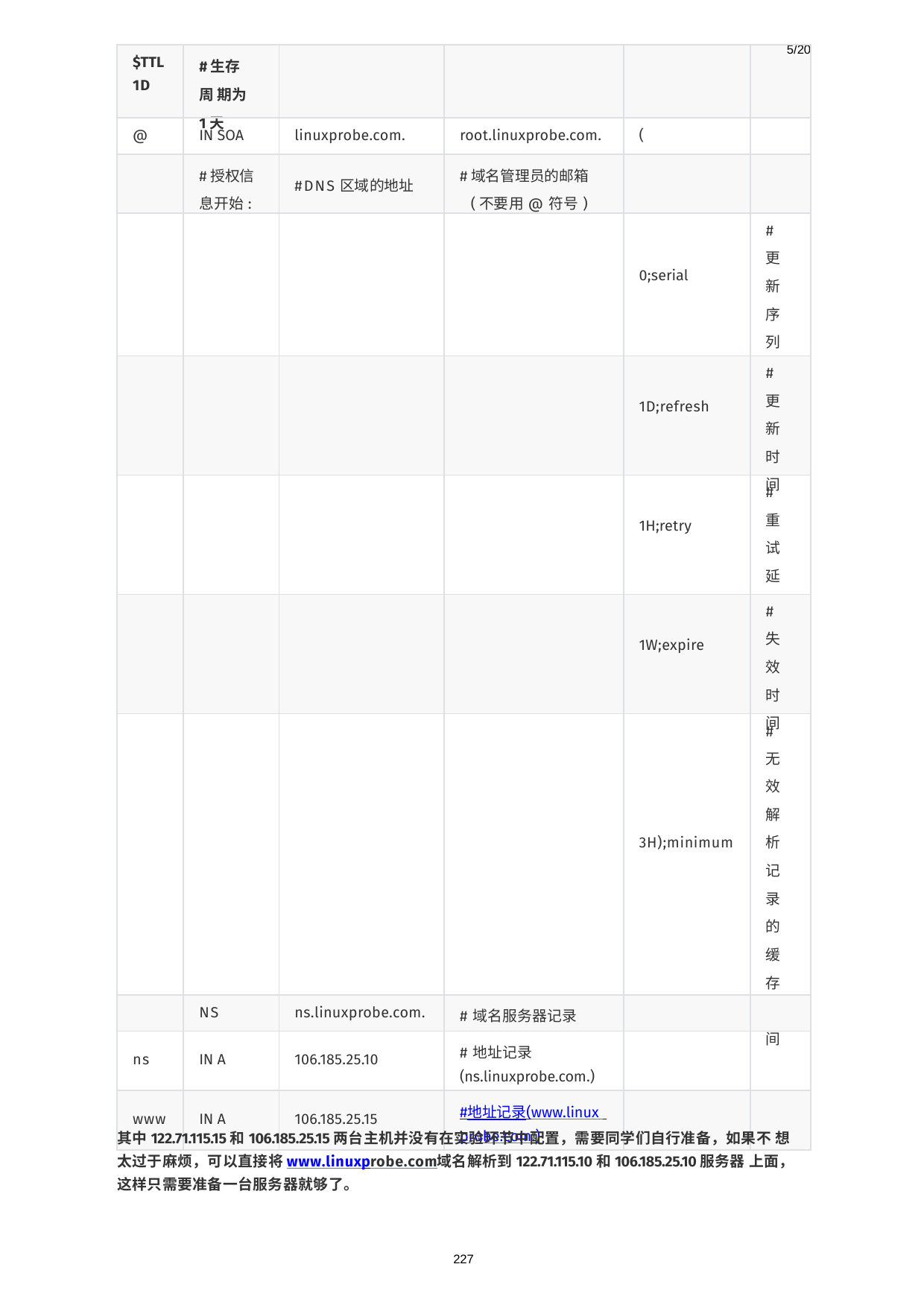

| $TTL 1D | #生存周 期为1天 |  |  |  | 5/20 |
| --- | --- | --- | --- | --- | --- |
| @ | IN SOA | linuxprobe.com. | root.linuxprobe.com. | ( |  |
|  | #授权信 息开始: | #DNS区域的地址 | #域名管理员的邮箱 (不要用@符号) |  |  |
|  |  |  |  | 0;serial | #更 新 序 列 号 |
|  |  |  |  | 1D;refresh | #更 新 时 间 |
|  |  |  |  | 1H;retry | #重 试 延 时 |
|  |  |  |  | 1W;expire | #失 效 时 间 |
|  |  |  |  | 3H);minimum | #无 效 解 析 记 录 的 缓 存 时 间 |
|  | NS | ns.linuxprobe.com. | #域名服务器记录 |  |  |
| ns | IN A | 106.185.25.10 | #地址记录 (ns.linuxprobe.com.) |  |  |
| www | IN A | 106.185.25.15 | #地址记录(www.linux probe.com.) |  |  |
其中122.71.115.15和106.185.25.15两台主机并没有在实验环节中配置，需要同学们自行准备，如果不 想太过于麻烦，可以直接将www.linuxprobe.com域名解析到122.71.115.10和106.185.25.10服务器 上面，这样只需要准备一台服务器就够了。
227